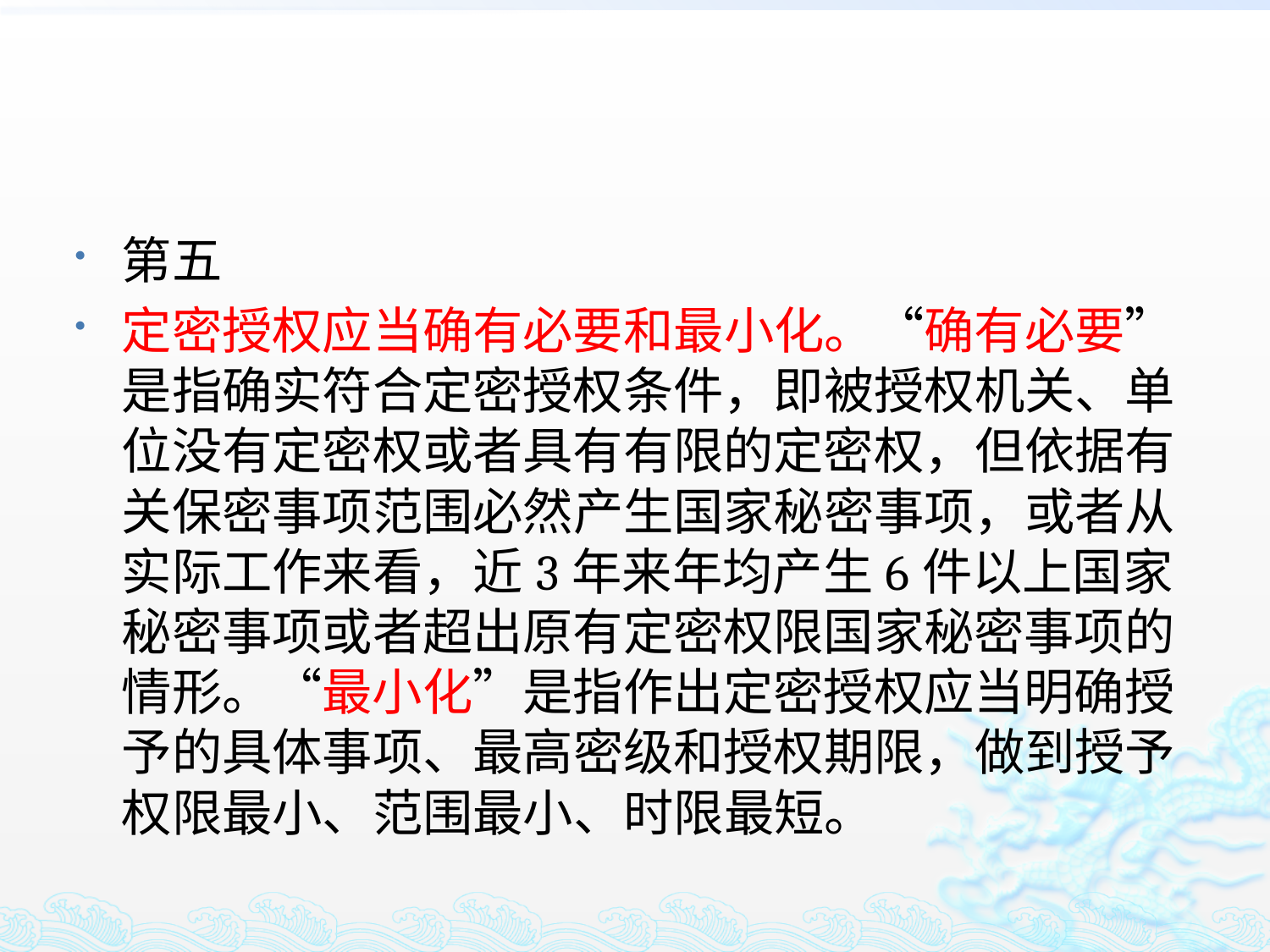

#
第五
定密授权应当确有必要和最小化。“确有必要”是指确实符合定密授权条件，即被授权机关、单位没有定密权或者具有有限的定密权，但依据有关保密事项范围必然产生国家秘密事项，或者从实际工作来看，近3年来年均产生6件以上国家秘密事项或者超出原有定密权限国家秘密事项的情形。“最小化”是指作出定密授权应当明确授予的具体事项、最高密级和授权期限，做到授予权限最小、范围最小、时限最短。